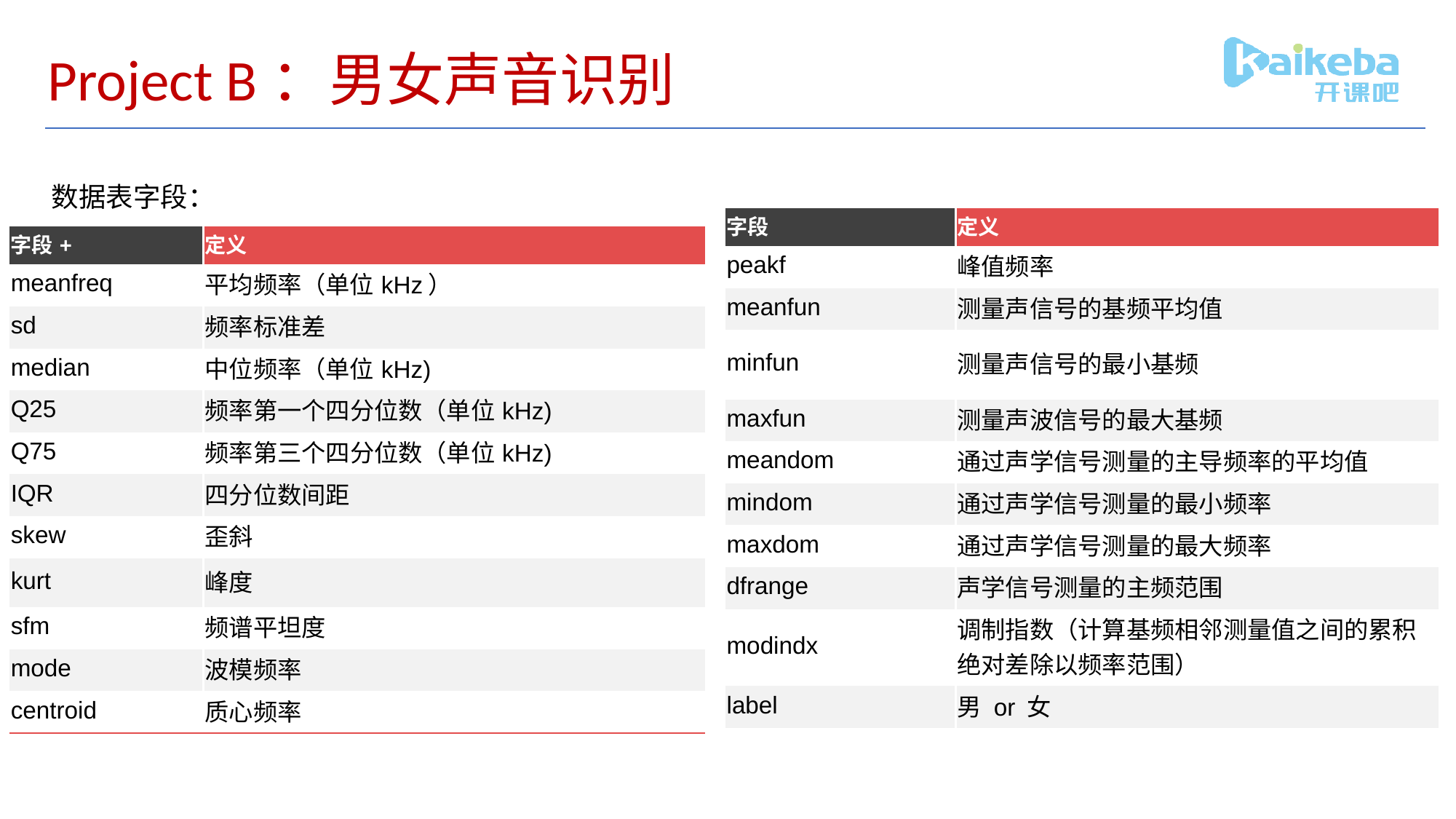

# Project B：男女声音识别
数据表字段：

| 字段 | 定义 |
| --- | --- |
| peakf | 峰值频率 |
| meanfun | 测量声信号的基频平均值 |
| minfun | 测量声信号的最小基频 |
| maxfun | 测量声波信号的最大基频 |
| meandom | 通过声学信号测量的主导频率的平均值 |
| mindom | 通过声学信号测量的最小频率 |
| maxdom | 通过声学信号测量的最大频率 |
| dfrange | 声学信号测量的主频范围 |
| modindx | 调制指数（计算基频相邻测量值之间的累积绝对差除以频率范围） |
| label | 男 or 女 |
| 字段+ | 定义 |
| --- | --- |
| meanfreq | 平均频率（单位kHz） |
| sd | 频率标准差 |
| median | 中位频率（单位kHz) |
| Q25 | 频率第一个四分位数（单位kHz) |
| Q75 | 频率第三个四分位数（单位kHz) |
| IQR | 四分位数间距 |
| skew | 歪斜 |
| kurt | 峰度 |
| sfm | 频谱平坦度 |
| mode | 波模频率 |
| centroid | 质心频率 |